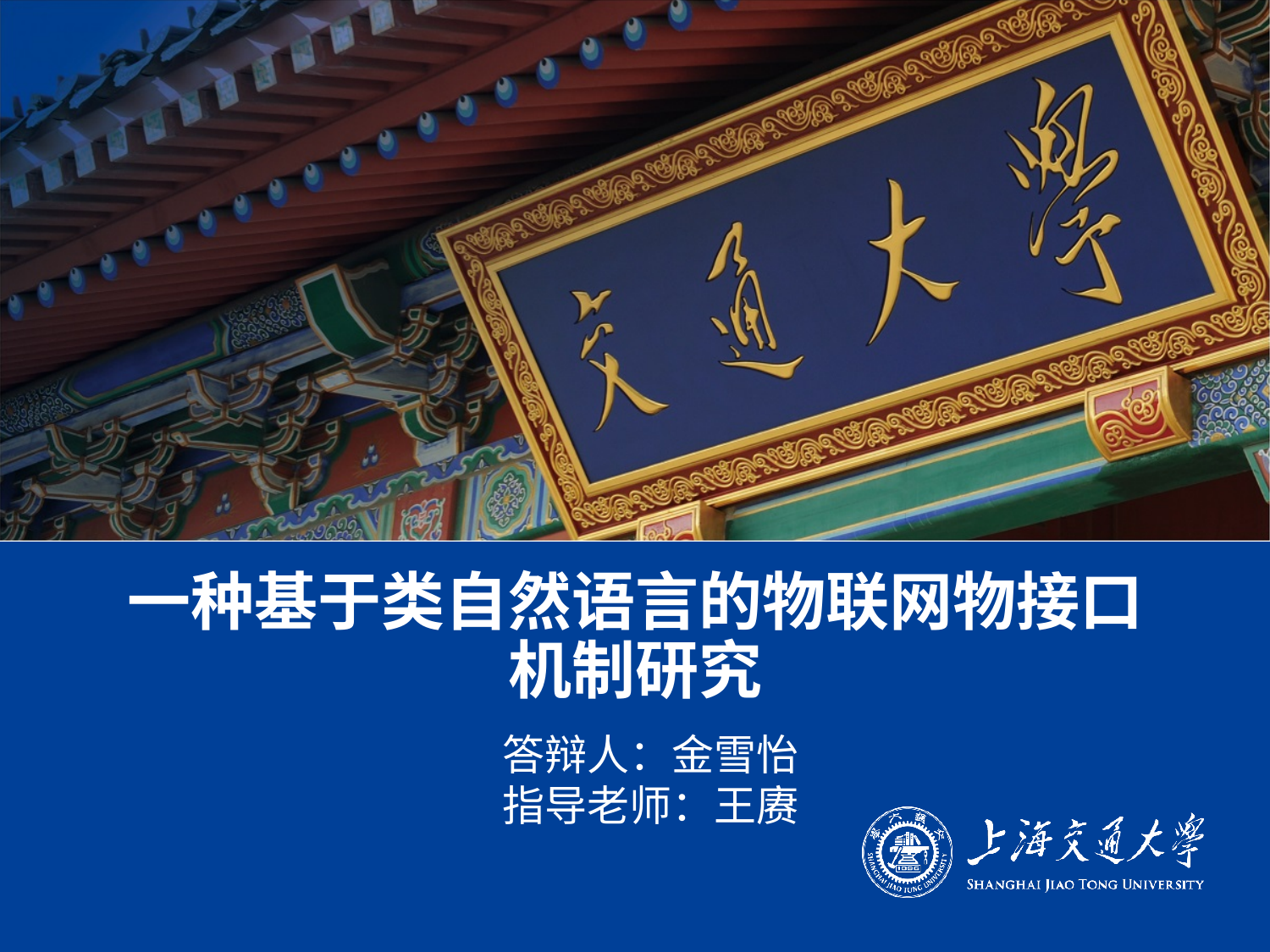

# 一种基于类自然语言的物联网物接口机制研究
答辩人：金雪怡
指导老师：王赓